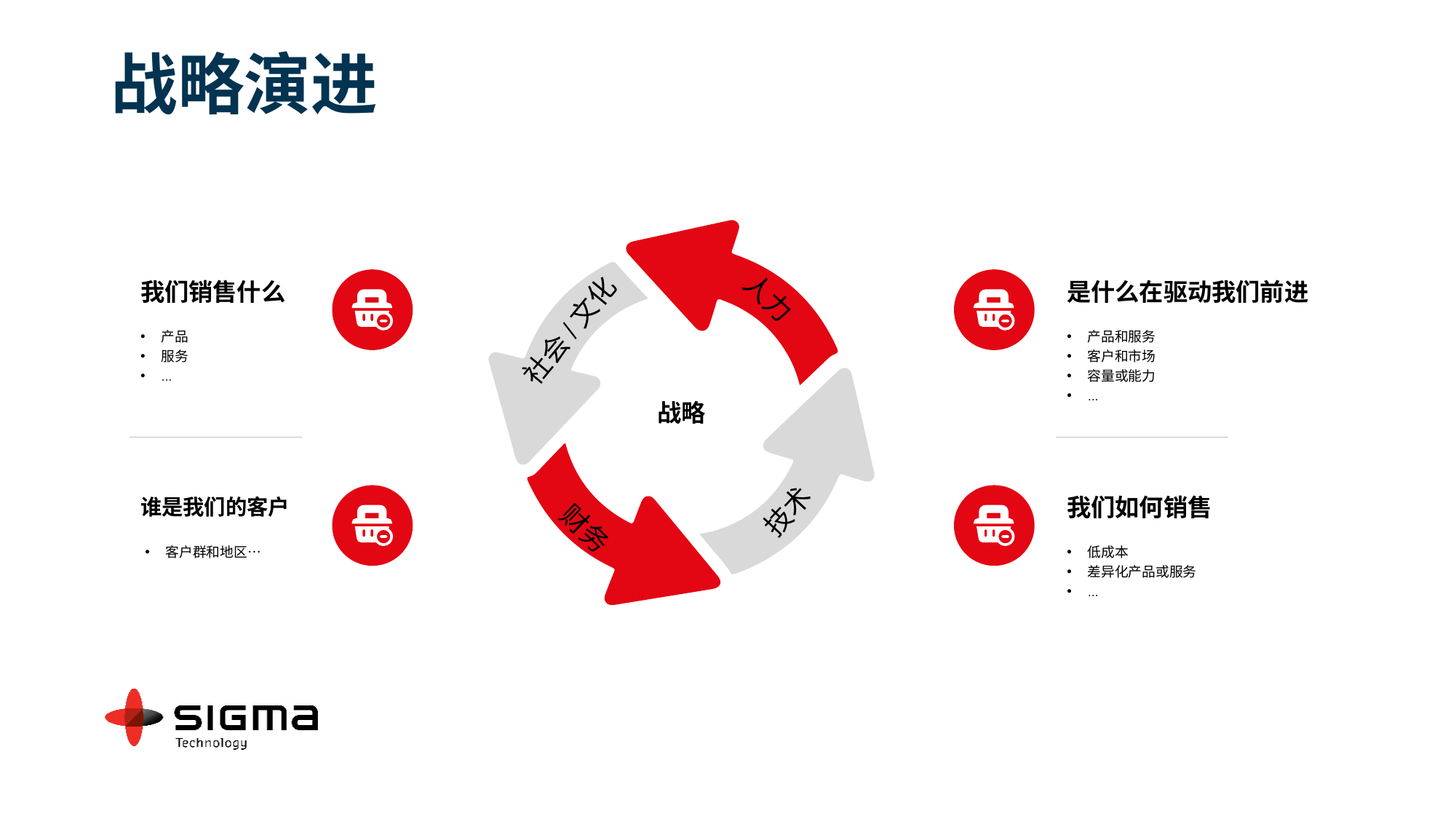

# 战略演进

我们销售什么

产品
服务
…
谁是我们的客户

是什么在驱动我们前进

产品和服务
客户和市场
容量或能力
…
我们如何销售

低成本
差异化产品或服务
…
战略
人力
社会/文化
技术
财务
客户群和地区…